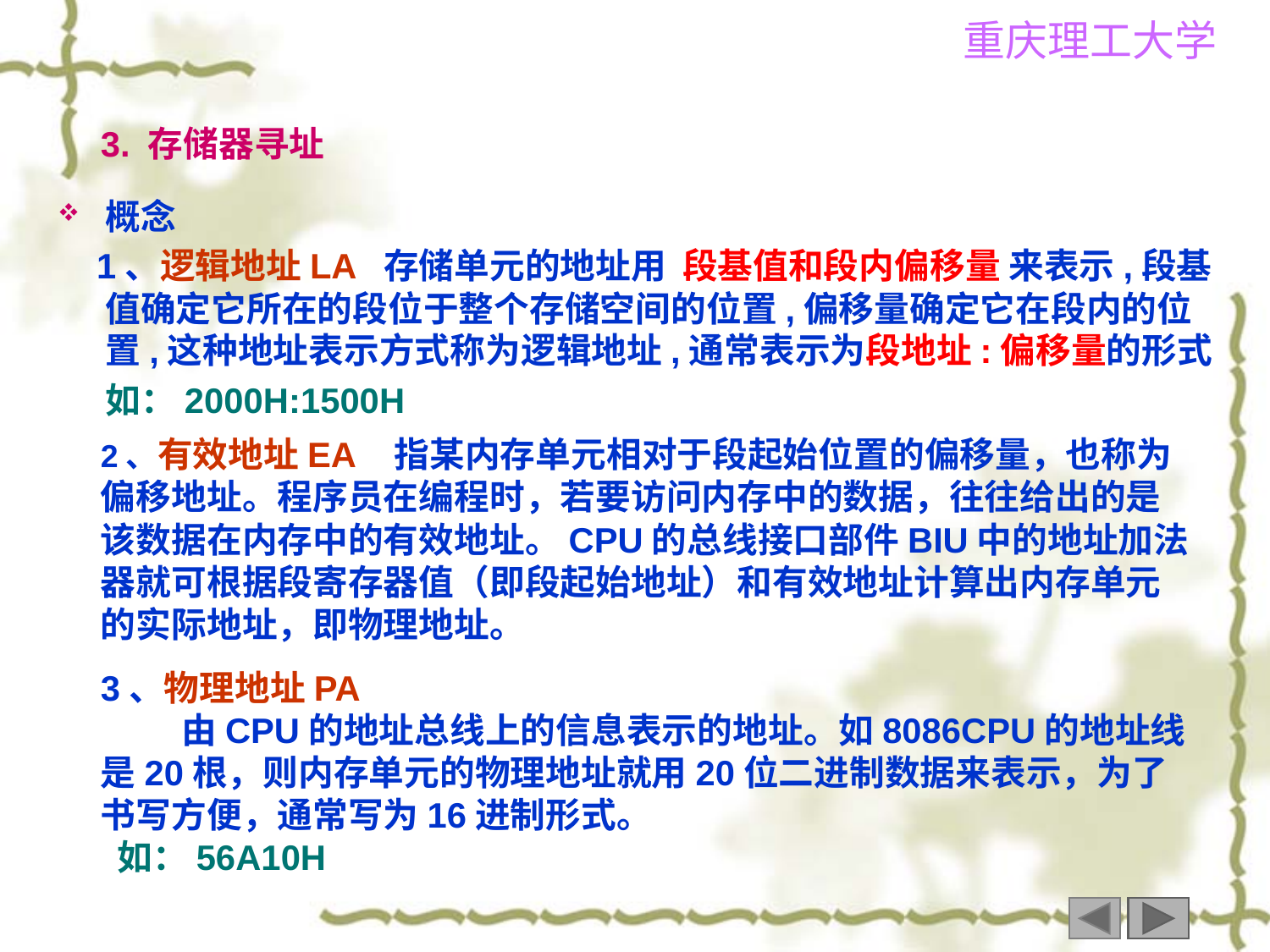

3. 存储器寻址
概念
    1、逻辑地址LA  存储单元的地址用  段基值和段内偏移量 来表示,段基值确定它所在的段位于整个存储空间的位置,偏移量确定它在段内的位置,这种地址表示方式称为逻辑地址,通常表示为段地址:偏移量的形式
     如：2000H:1500H
2、有效地址EA   指某内存单元相对于段起始位置的偏移量，也称为偏移地址。程序员在编程时，若要访问内存中的数据，往往给出的是该数据在内存中的有效地址。CPU的总线接口部件BIU中的地址加法器就可根据段寄存器值（即段起始地址）和有效地址计算出内存单元的实际地址，即物理地址。
3、物理地址PA
         由CPU的地址总线上的信息表示的地址。如8086CPU的地址线是20根，则内存单元的物理地址就用20位二进制数据来表示，为了书写方便，通常写为16进制形式。
 如：56A10H